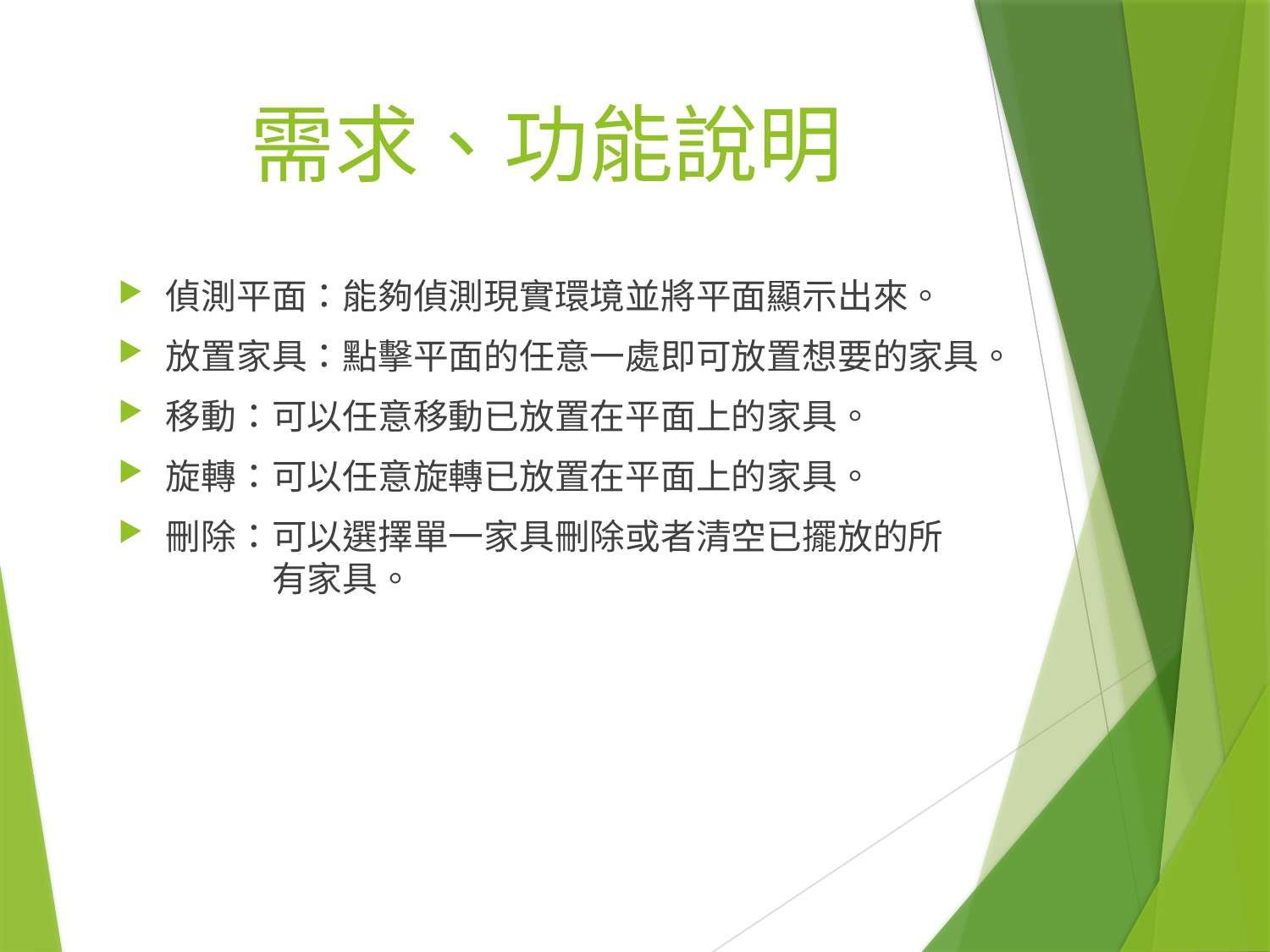

需求、功能說明
偵測平面：能夠偵測現實環境並將平面顯示出來。
放置家具：點擊平面的任意一處即可放置想要的家具。
移動：可以任意移動已放置在平面上的家具。
旋轉：可以任意旋轉已放置在平面上的家具。
刪除：可以選擇單一家具刪除或者清空已擺放的所
　　　有家具。